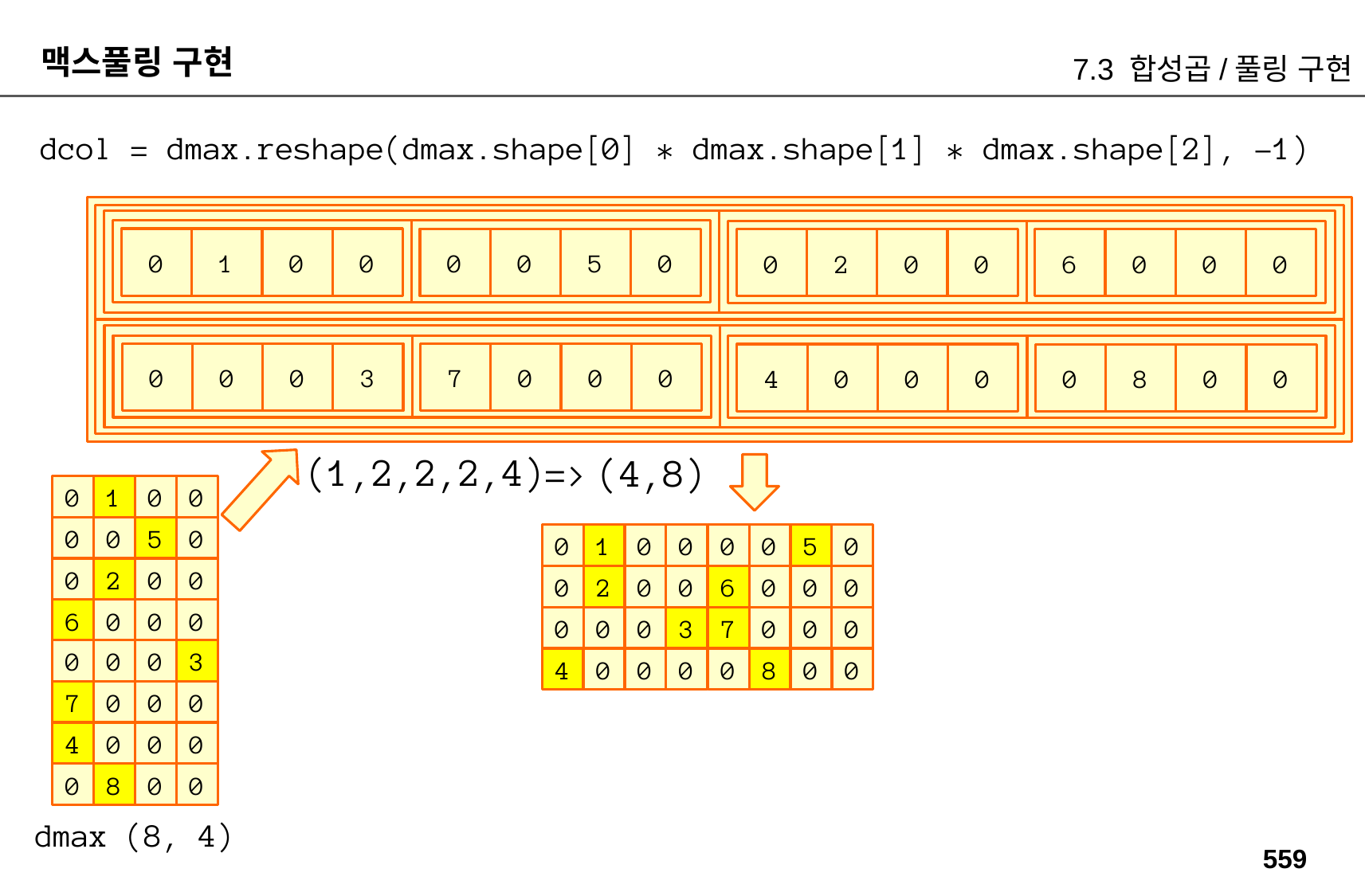

맥스풀링 구현
7.3 합성곱/풀링 구현
dcol = dmax.reshape(dmax.shape[0] * dmax.shape[1] * dmax.shape[2], -1)

0
1
0
0
0
0
5
0
0
2
0
0
6
0
0
0

0
0
0
3
7
0
0
0
4
0
0
0
0
8
0
0
(1,2,2,2,4)=>
(4,8)

0
1
0
0
0
0
5
0
0
1
0
0
0
0
5
0
0
2
0
0
0
2
0
0
6
0
0
0
6
0
0
0
0
0
0
3
7
0
0
0
0
0
0
3
4
0
0
0
0
8
0
0
7
0
0
0
4
0
0
0
0
8
0
0
dmax (8, 4)